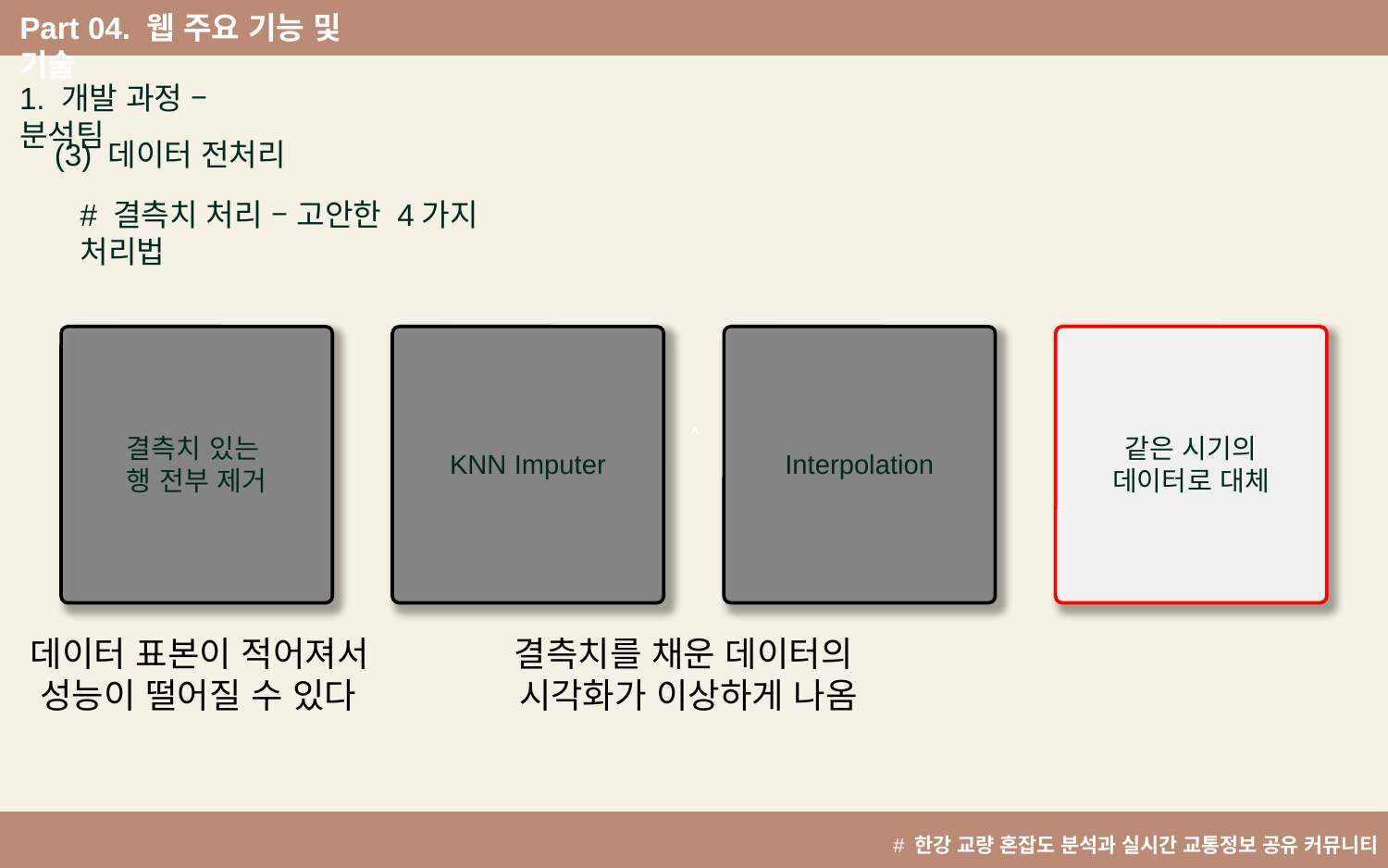

Part 04. 웹 주요 기능 및 기술
^
1. 개발 과정 – 분석팀
(3) 데이터 전처리
# 결측치 처리 – 고안한 4가지 처리법

같은 시기의
데이터로 대체
결측치 있는
행 전부 제거
Interpolation
KNN Imputer
데이터 표본이 적어져서 성능이 떨어질 수 있다
결측치를 채운 데이터의
시각화가 이상하게 나옴
# 한강 교량 혼잡도 분석과 실시간 교통정보 공유 커뮤니티 개발